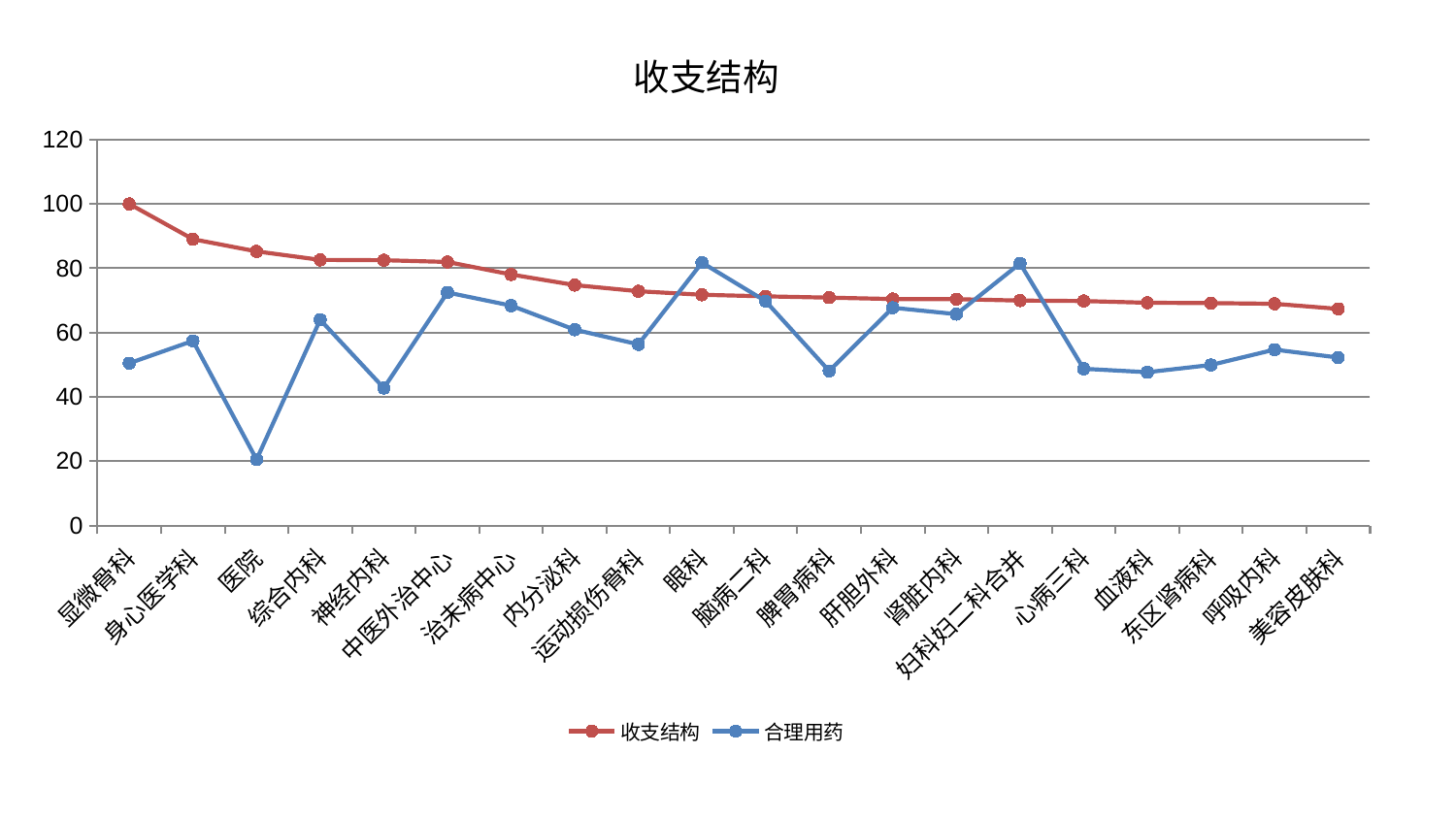

### Chart: 收支结构

| Category | 收支结构 | 合理用药 |
|---|---|---|
| 显微骨科 | 100.0 | 50.483134731749324 |
| 身心医学科 | 89.04071275067695 | 57.42423981627283 |
| 医院 | 85.23960594047163 | 20.50322879598319 |
| 综合内科 | 82.60736028301628 | 63.97965441267774 |
| 神经内科 | 82.50658570630259 | 42.744125218755606 |
| 中医外治中心 | 81.95772027032227 | 72.46948234292904 |
| 治未病中心 | 78.06618226390778 | 68.37849127025083 |
| 内分泌科 | 74.76655992100592 | 60.89119727820544 |
| 运动损伤骨科 | 72.85504866433321 | 56.33762751786892 |
| 眼科 | 71.75127443105278 | 81.74261995596814 |
| 脑病二科 | 71.27177839492617 | 69.78996334290954 |
| 脾胃病科 | 70.85819690810936 | 48.06276042119566 |
| 肝胆外科 | 70.43379805771607 | 67.72336249259514 |
| 肾脏内科 | 70.39914892950556 | 65.7352084097145 |
| 妇科妇二科合并 | 69.94952733310623 | 81.49957516874146 |
| 心病三科 | 69.81881483192981 | 48.75514245260421 |
| 血液科 | 69.27813164073612 | 47.67595919623017 |
| 东区肾病科 | 69.16915837622352 | 49.918664524462905 |
| 呼吸内科 | 68.95915656631885 | 54.70418394253265 |
| 美容皮肤科 | 67.37414739469834 | 52.2371475318418 |
266